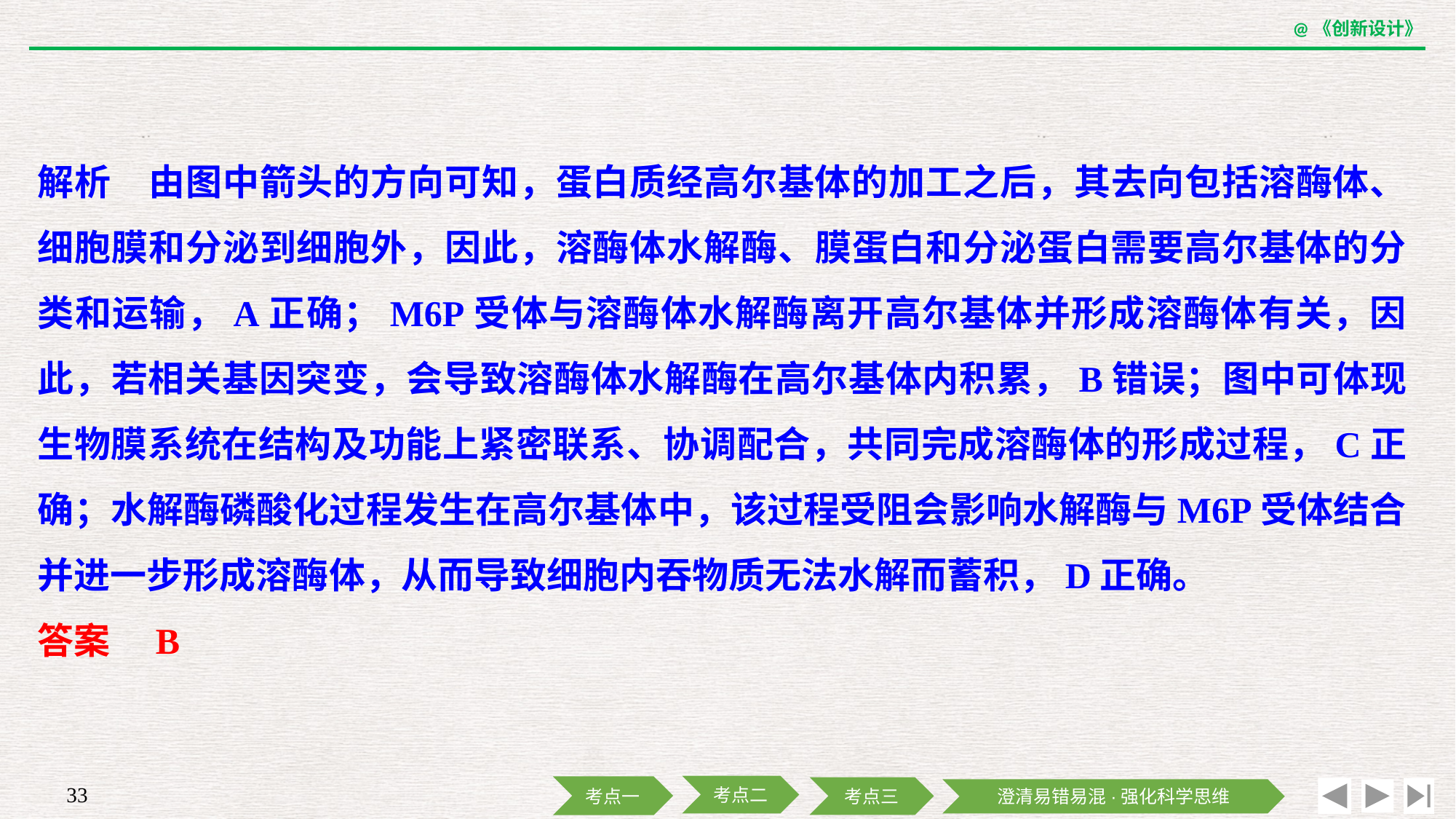

解析　由图中箭头的方向可知，蛋白质经高尔基体的加工之后，其去向包括溶酶体、细胞膜和分泌到细胞外，因此，溶酶体水解酶、膜蛋白和分泌蛋白需要高尔基体的分类和运输，A正确；M6P受体与溶酶体水解酶离开高尔基体并形成溶酶体有关，因此，若相关基因突变，会导致溶酶体水解酶在高尔基体内积累，B错误；图中可体现生物膜系统在结构及功能上紧密联系、协调配合，共同完成溶酶体的形成过程，C正确；水解酶磷酸化过程发生在高尔基体中，该过程受阻会影响水解酶与M6P受体结合并进一步形成溶酶体，从而导致细胞内吞物质无法水解而蓄积，D正确。
答案　B